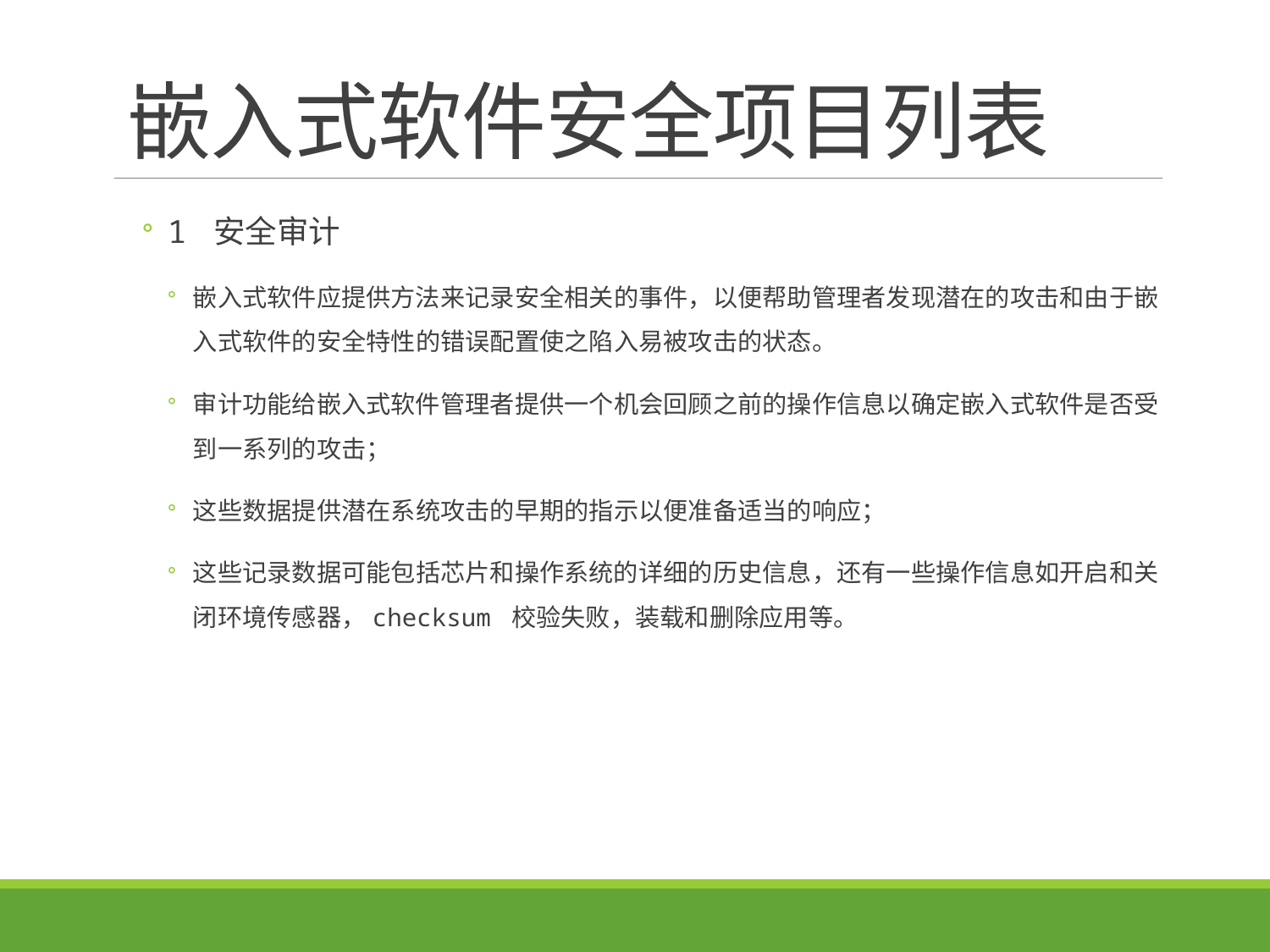

# 嵌入式软件安全项目列表
1 安全审计
嵌入式软件应提供方法来记录安全相关的事件，以便帮助管理者发现潜在的攻击和由于嵌入式软件的安全特性的错误配置使之陷入易被攻击的状态。
审计功能给嵌入式软件管理者提供一个机会回顾之前的操作信息以确定嵌入式软件是否受到一系列的攻击；
这些数据提供潜在系统攻击的早期的指示以便准备适当的响应；
这些记录数据可能包括芯片和操作系统的详细的历史信息，还有一些操作信息如开启和关闭环境传感器，checksum 校验失败，装载和删除应用等。